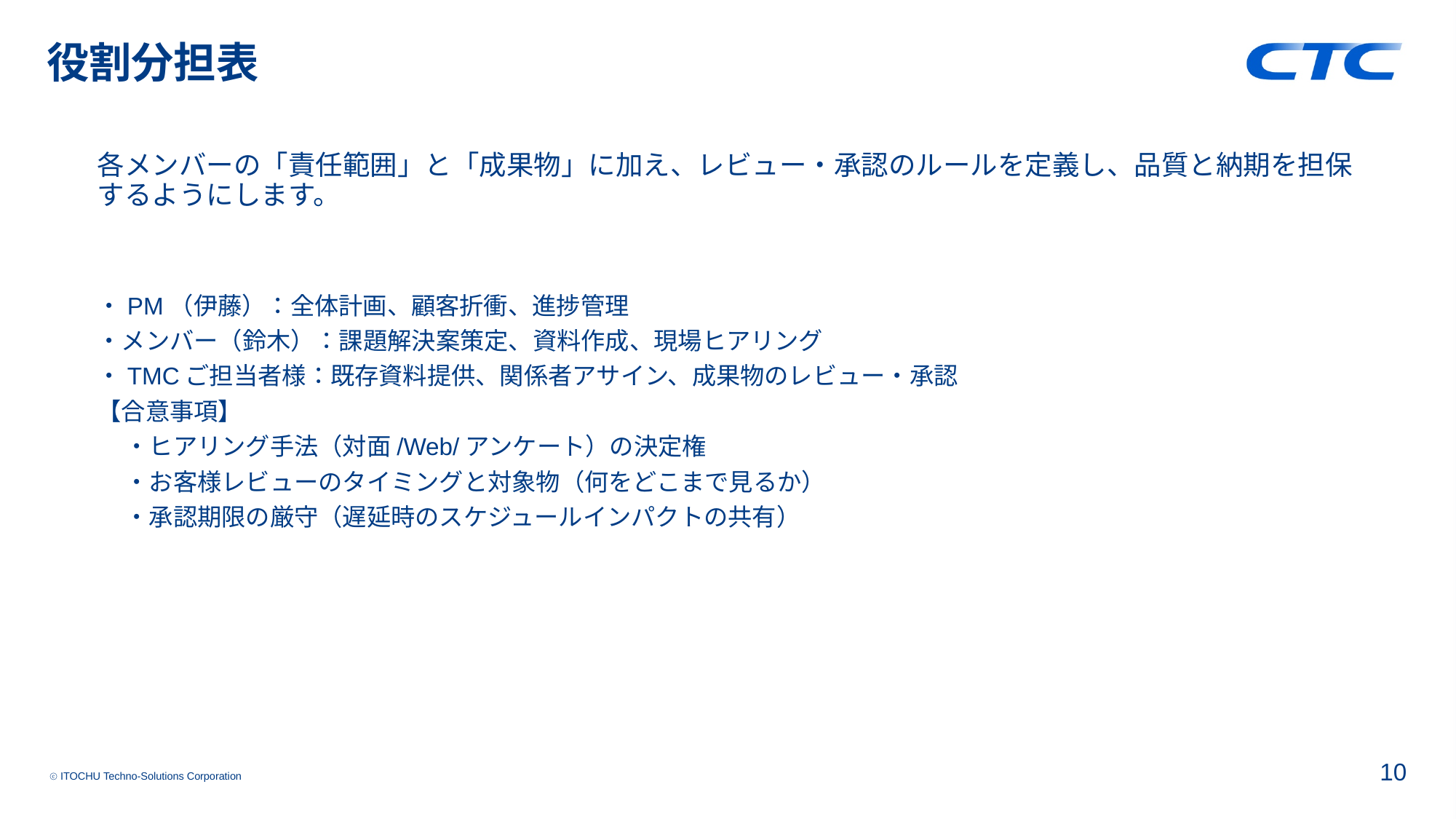

# 役割分担表
各メンバーの「責任範囲」と「成果物」に加え、レビュー・承認のルールを定義し、品質と納期を担保するようにします。
・PM（伊藤）：全体計画、顧客折衝、進捗管理
・メンバー（鈴木）：課題解決案策定、資料作成、現場ヒアリング
・TMCご担当者様：既存資料提供、関係者アサイン、成果物のレビュー・承認
【合意事項】
    ・ヒアリング手法（対面/Web/アンケート）の決定権
    ・お客様レビューのタイミングと対象物（何をどこまで見るか）
    ・承認期限の厳守（遅延時のスケジュールインパクトの共有）